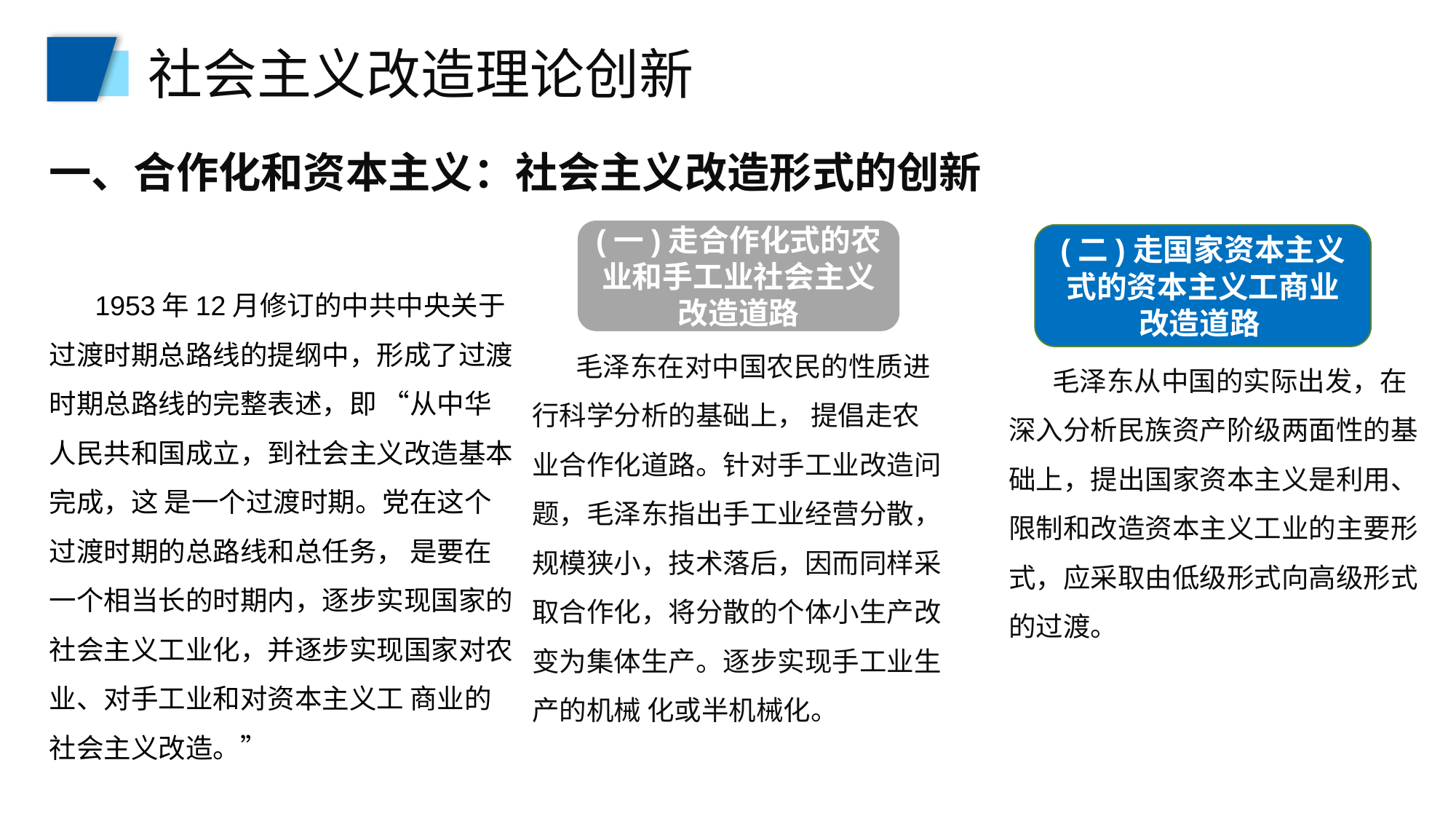

社会主义改造理论创新
一、合作化和资本主义：社会主义改造形式的创新
(一)走合作化式的农业和手工业社会主义改造道路
(二)走国家资本主义式的资本主义工商业改造道路
      1953年12月修订的中共中央关于过渡时期总路线的提纲中，形成了过渡时期总路线的完整表述，即 “从中华人民共和国成立，到社会主义改造基本完成，这 是一个过渡时期。党在这个过渡时期的总路线和总任务， 是要在一个相当长的时期内，逐步实现国家的社会主义工业化，并逐步实现国家对农业、对手工业和对资本主义工 商业的社会主义改造。”
      毛泽东在对中国农民的性质进行科学分析的基础上， 提倡走农业合作化道路。针对手工业改造问题，毛泽东指出手工业经营分散，规模狭小，技术落后，因而同样采取合作化，将分散的个体小生产改变为集体生产。逐步实现手工业生产的机械 化或半机械化。
      毛泽东从中国的实际出发，在深入分析民族资产阶级两面性的基础上，提出国家资本主义是利用、限制和改造资本主义工业的主要形式，应采取由低级形式向高级形式的过渡。